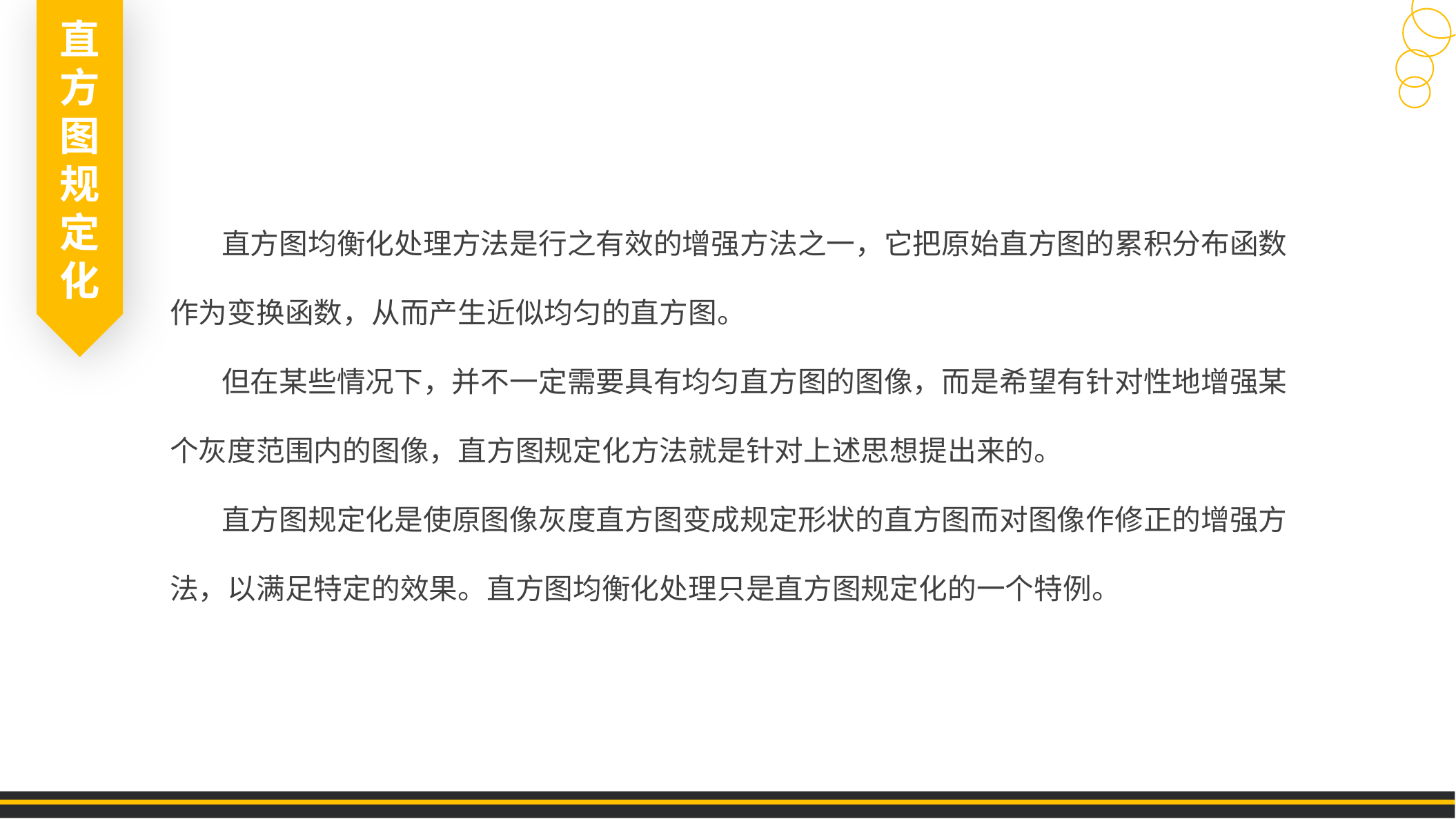

直方图规定化

直方图均衡化处理方法是行之有效的增强方法之一，它把原始直方图的累积分布函数作为变换函数，从而产生近似均匀的直方图。
但在某些情况下，并不一定需要具有均匀直方图的图像，而是希望有针对性地增强某个灰度范围内的图像，直方图规定化方法就是针对上述思想提出来的。
直方图规定化是使原图像灰度直方图变成规定形状的直方图而对图像作修正的增强方法，以满足特定的效果。直方图均衡化处理只是直方图规定化的一个特例。